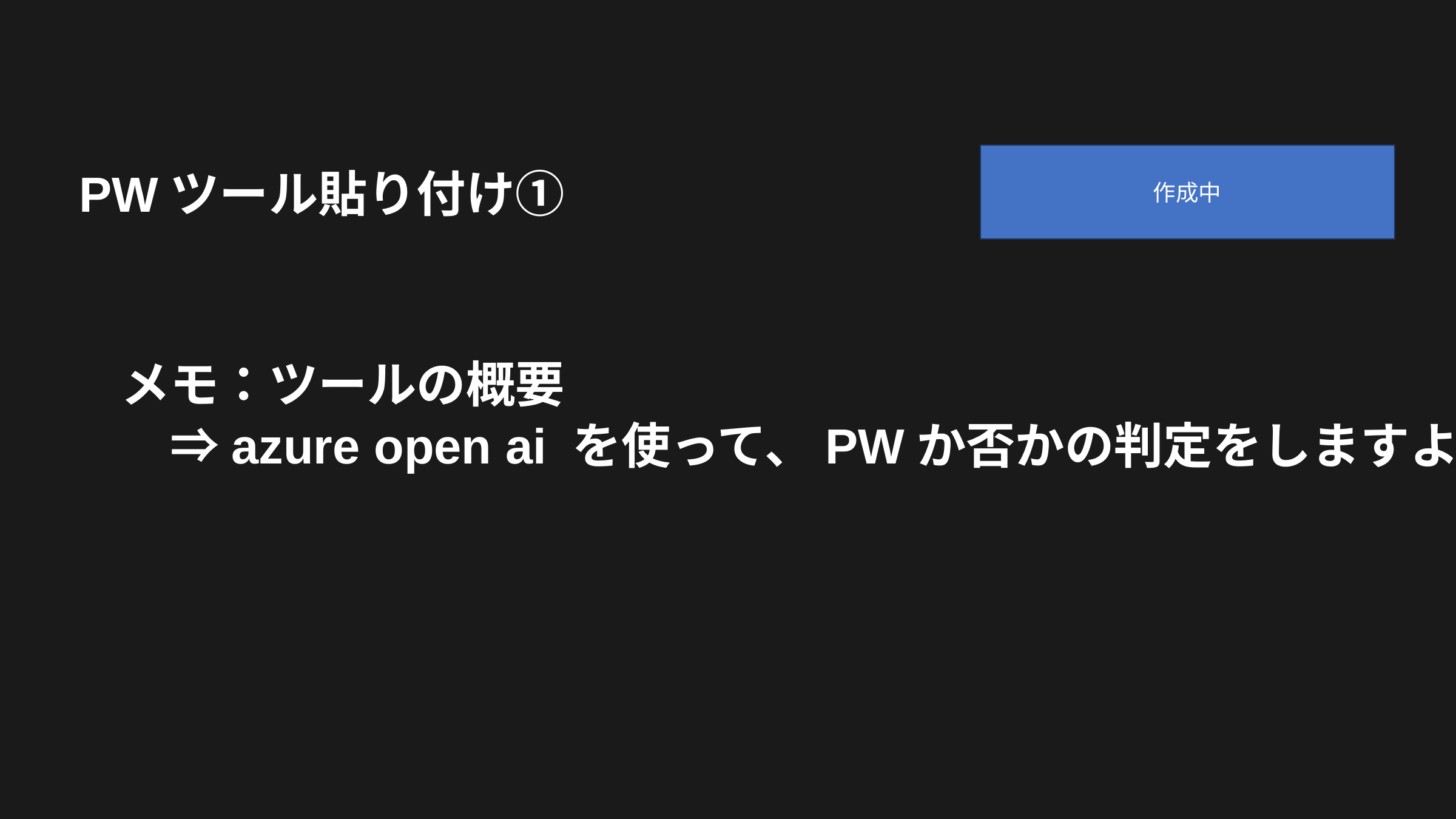

作成中
PWツール貼り付け①
メモ：ツールの概要
　⇒azure open ai を使って、PWか否かの判定をしますよ